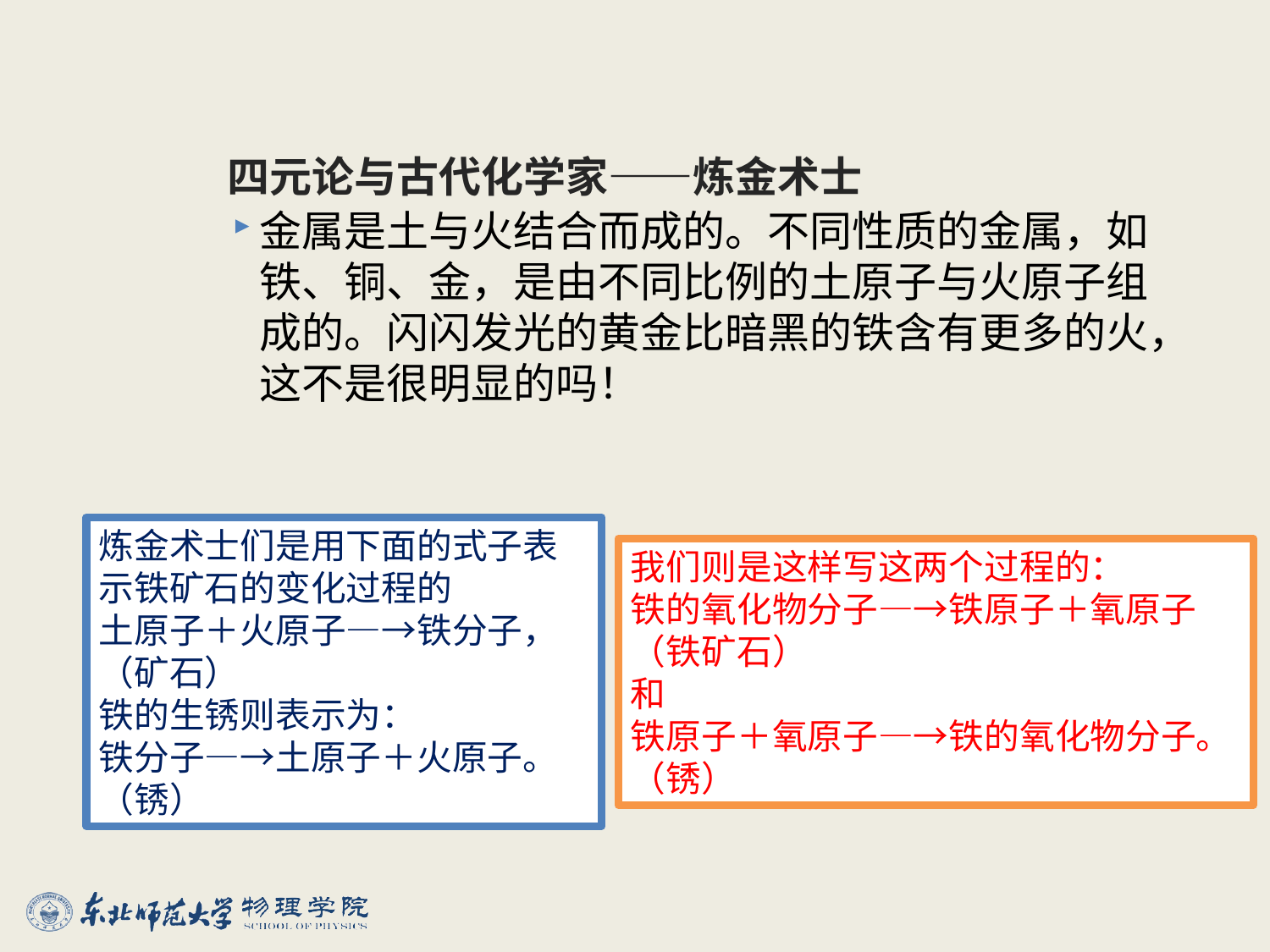

# 四元论与古代化学家——炼金术士
金属是土与火结合而成的。不同性质的金属，如铁、铜、金，是由不同比例的土原子与火原子组成的。闪闪发光的黄金比暗黑的铁含有更多的火，这不是很明显的吗！
炼金术士们是用下面的式子表示铁矿石的变化过程的
土原子＋火原子—→铁分子，
（矿石）
铁的生锈则表示为：
铁分子—→土原子＋火原子。
（锈）
我们则是这样写这两个过程的：
铁的氧化物分子—→铁原子＋氧原子
（铁矿石）
和
铁原子＋氧原子—→铁的氧化物分子。
（锈）